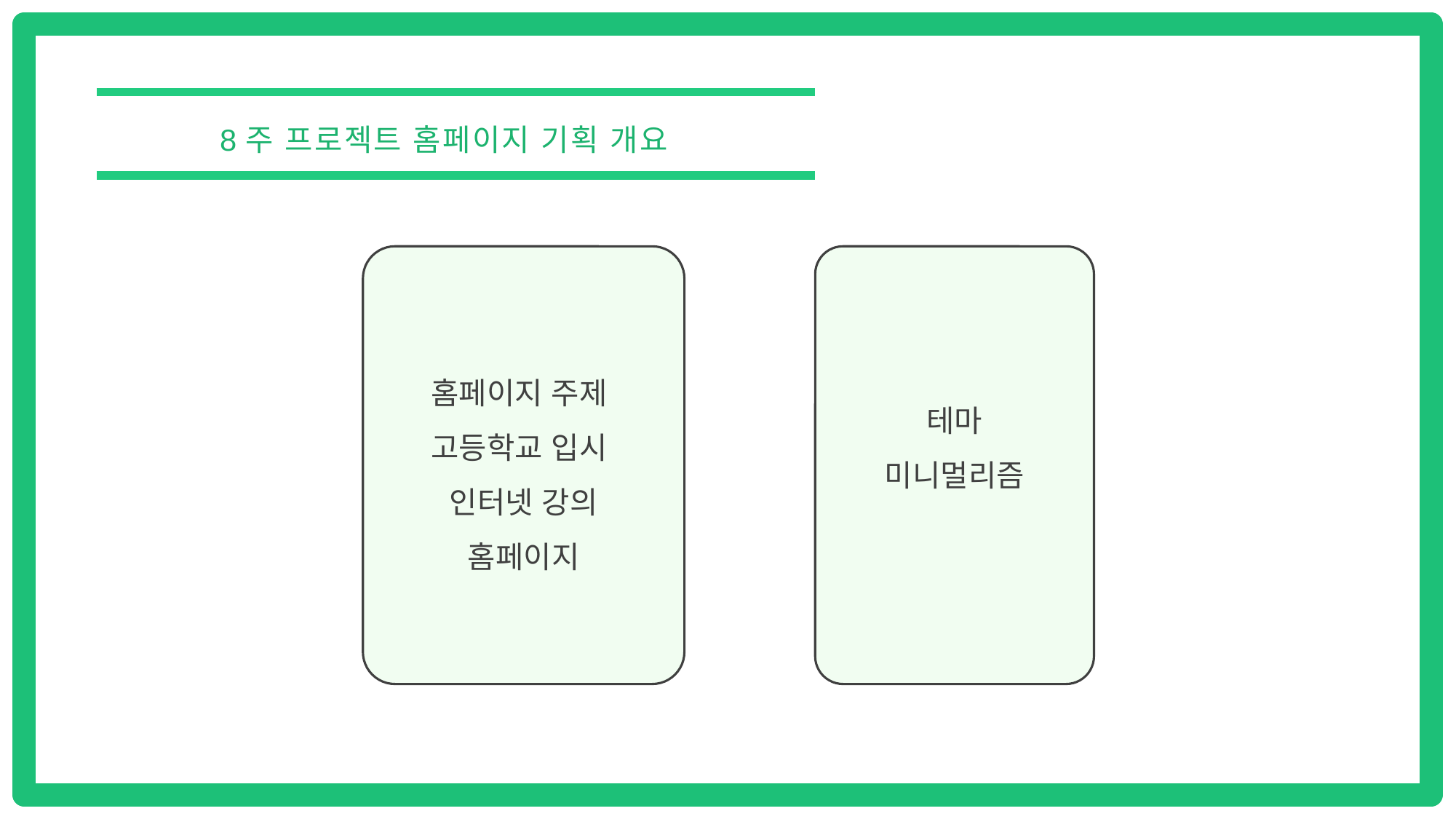

8주 프로젝트 홈페이지 기획 개요
테마
미니멀리즘

홈페이지 주제
고등학교 입시
인터넷 강의 홈페이지